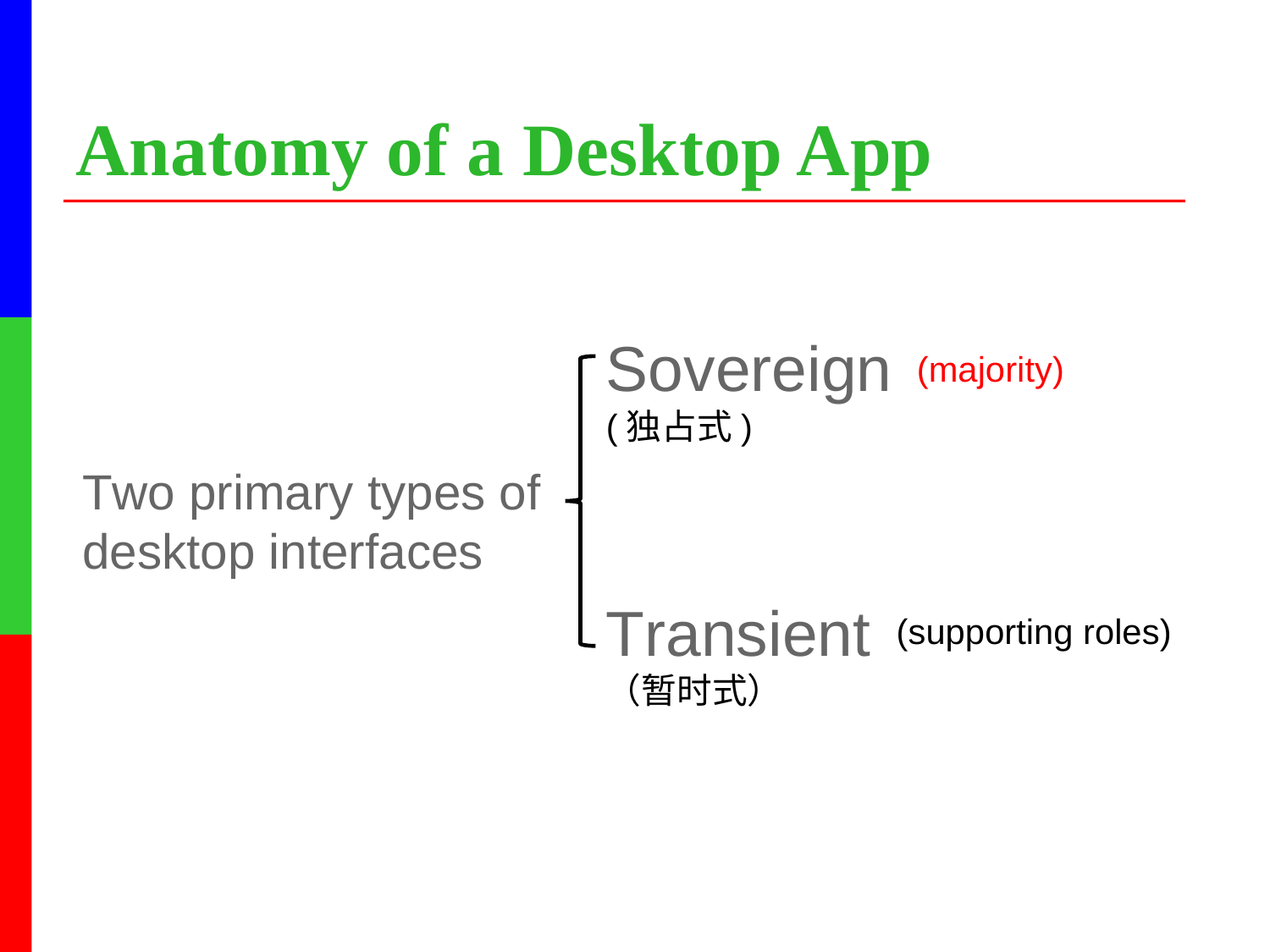

# Anatomy of a Desktop App
Sovereign (独占式)
(majority)

Two primary types of desktop interfaces
Transient
（暂时式）
(supporting roles)